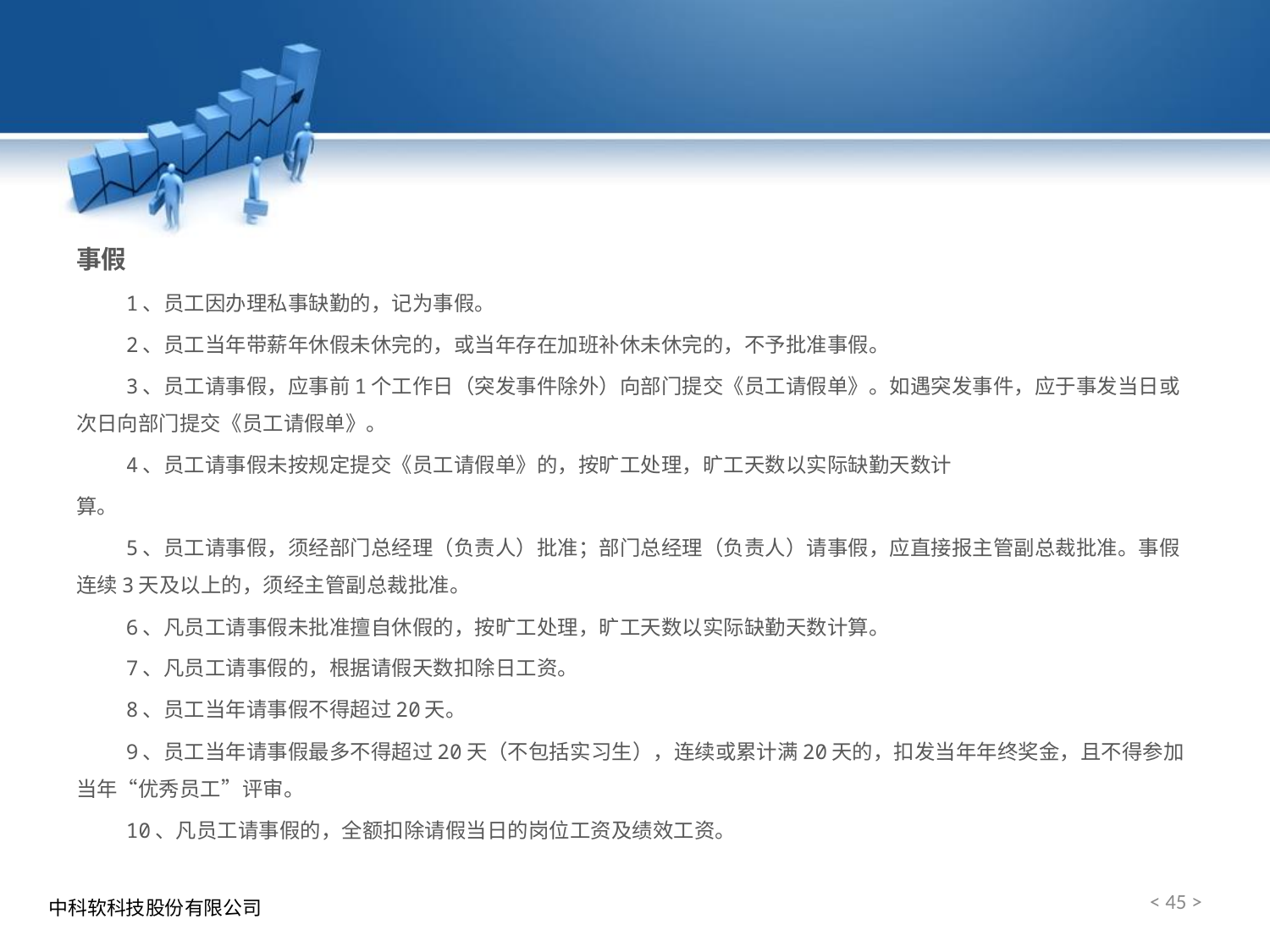

事假
    1、员工因办理私事缺勤的，记为事假。
    2、员工当年带薪年休假未休完的，或当年存在加班补休未休完的，不予批准事假。
    3、员工请事假，应事前1个工作日（突发事件除外）向部门提交《员工请假单》。如遇突发事件，应于事发当日或次日向部门提交《员工请假单》。
    4、员工请事假未按规定提交《员工请假单》的，按旷工处理，旷工天数以实际缺勤天数计
算。
    5、员工请事假，须经部门总经理（负责人）批准；部门总经理（负责人）请事假，应直接报主管副总裁批准。事假连续3天及以上的，须经主管副总裁批准。
    6、凡员工请事假未批准擅自休假的，按旷工处理，旷工天数以实际缺勤天数计算。
    7、凡员工请事假的，根据请假天数扣除日工资。
    8、员工当年请事假不得超过20天。
    9、员工当年请事假最多不得超过20天（不包括实习生），连续或累计满20天的，扣发当年年终奖金，且不得参加当年“优秀员工”评审。
    10、凡员工请事假的，全额扣除请假当日的岗位工资及绩效工资。